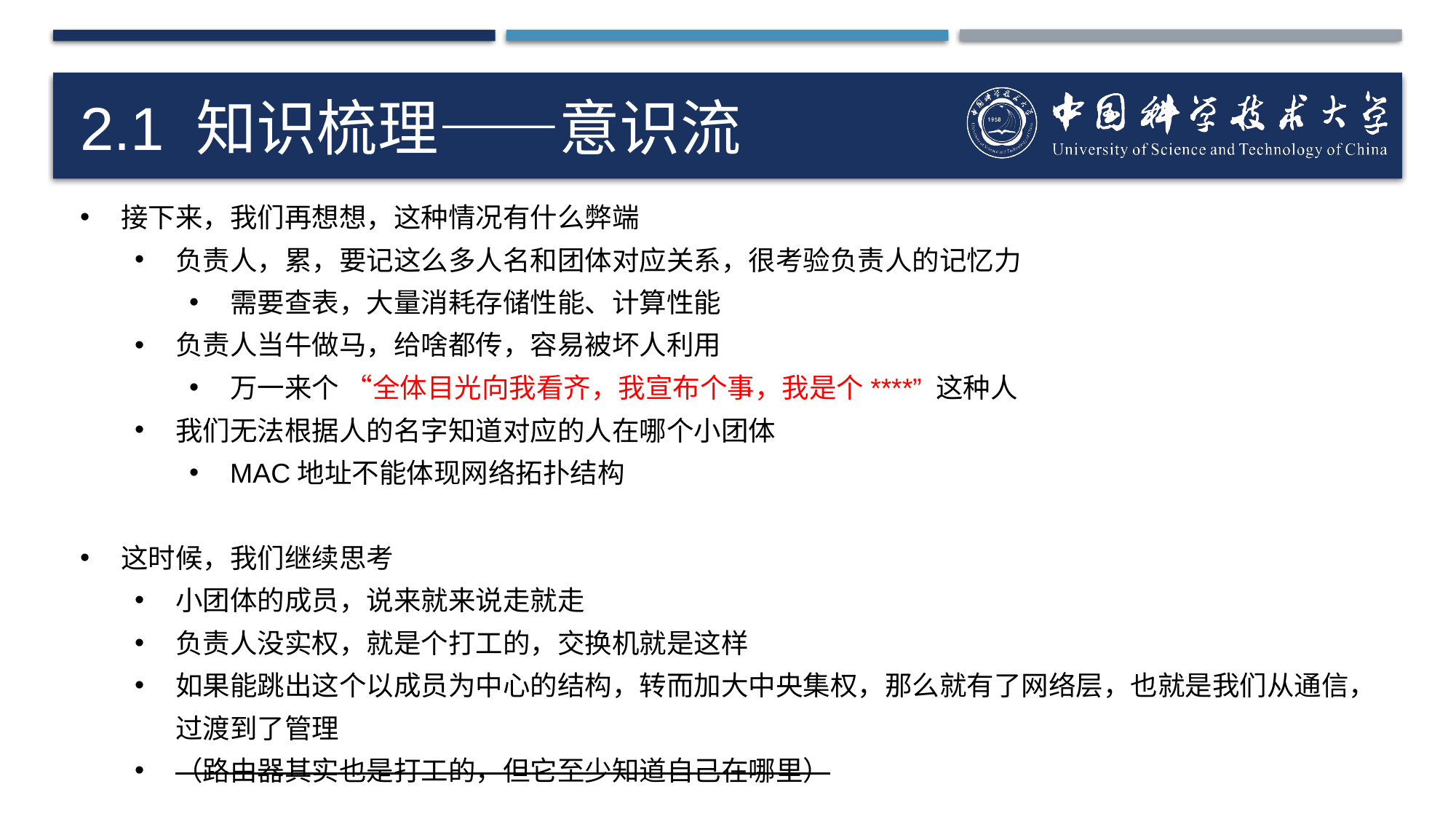

# 2.1 知识梳理——意识流
接下来，我们再想想，这种情况有什么弊端
负责人，累，要记这么多人名和团体对应关系，很考验负责人的记忆力
需要查表，大量消耗存储性能、计算性能
负责人当牛做马，给啥都传，容易被坏人利用
万一来个 “全体目光向我看齐，我宣布个事，我是个****” 这种人
我们无法根据人的名字知道对应的人在哪个小团体
MAC地址不能体现网络拓扑结构

这时候，我们继续思考
小团体的成员，说来就来说走就走
负责人没实权，就是个打工的，交换机就是这样
如果能跳出这个以成员为中心的结构，转而加大中央集权，那么就有了网络层，也就是我们从通信，过渡到了管理
（路由器其实也是打工的，但它至少知道自己在哪里）